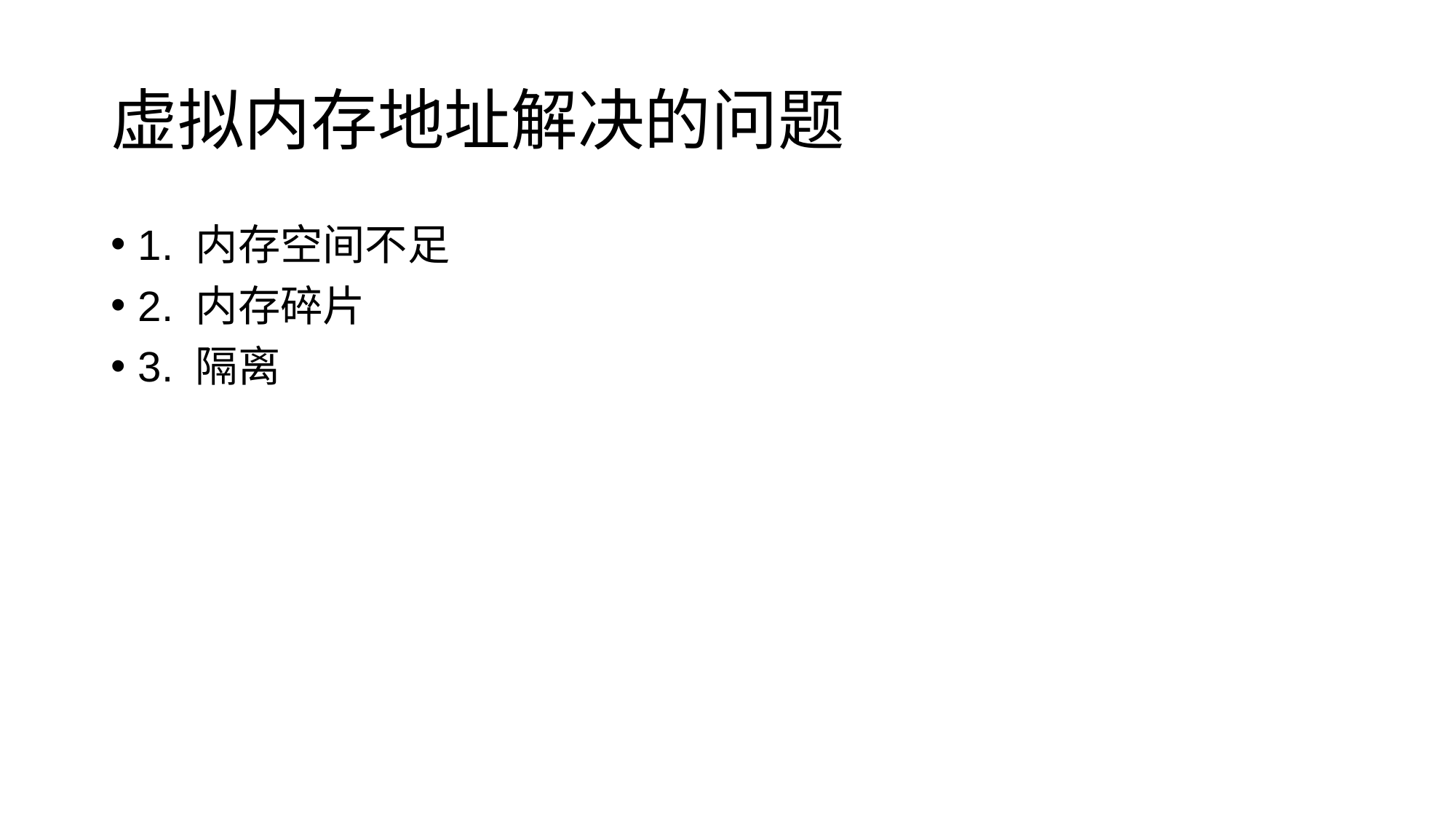

# 虚拟内存地址解决的问题
1. 内存空间不足
2. 内存碎片
3. 隔离